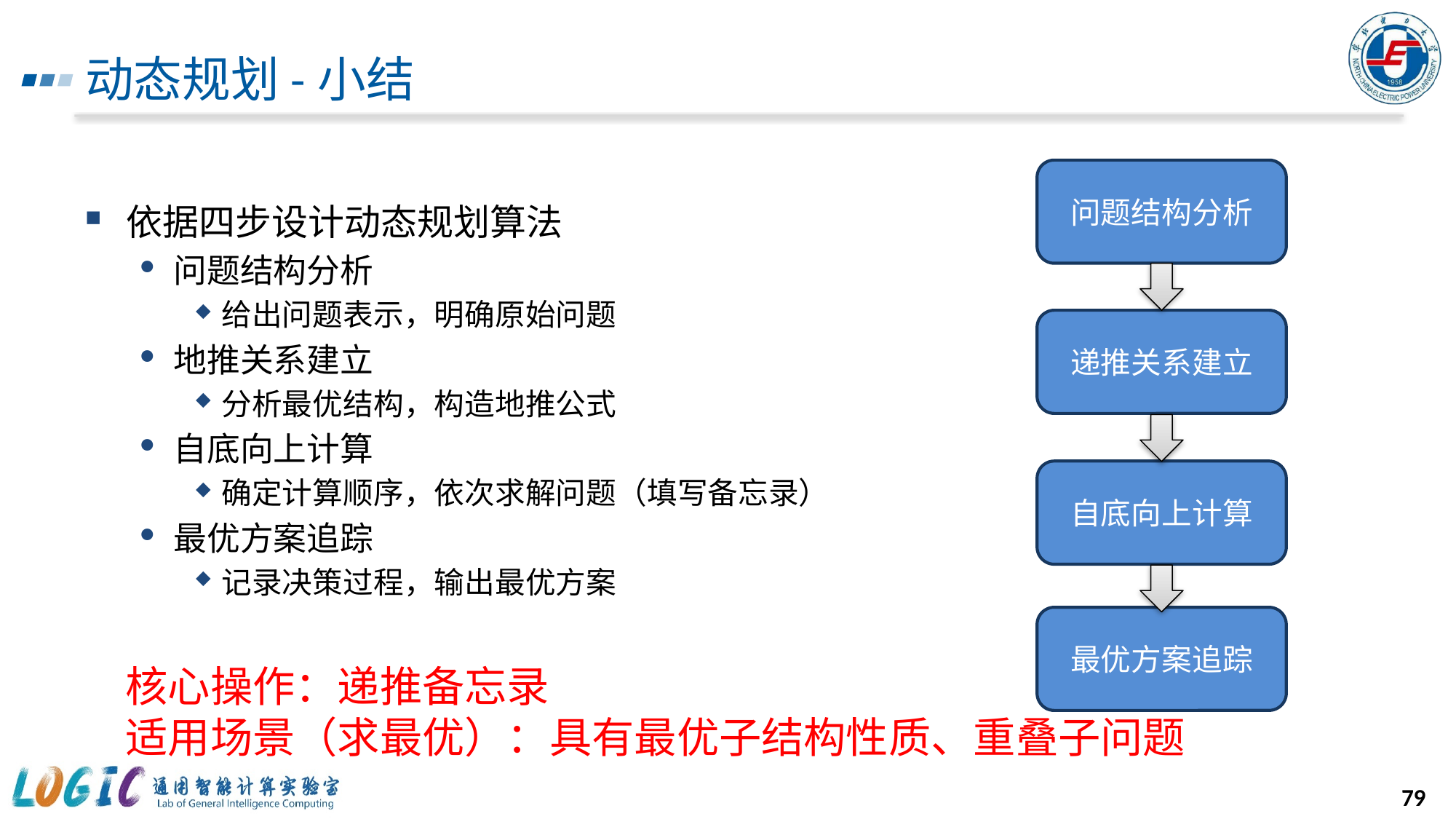

# 动态规划-小结

依据四步设计动态规划算法
问题结构分析
给出问题表示，明确原始问题
地推关系建立
分析最优结构，构造地推公式
自底向上计算
确定计算顺序，依次求解问题（填写备忘录）
最优方案追踪
记录决策过程，输出最优方案

输出最优方案
回退判断是否选择编号为i代金卷

问题结构分析

递推关系建立

自底向上计算

最优方案追踪
核心操作：递推备忘录
适用场景（求最优）：具有最优子结构性质、重叠子问题
79